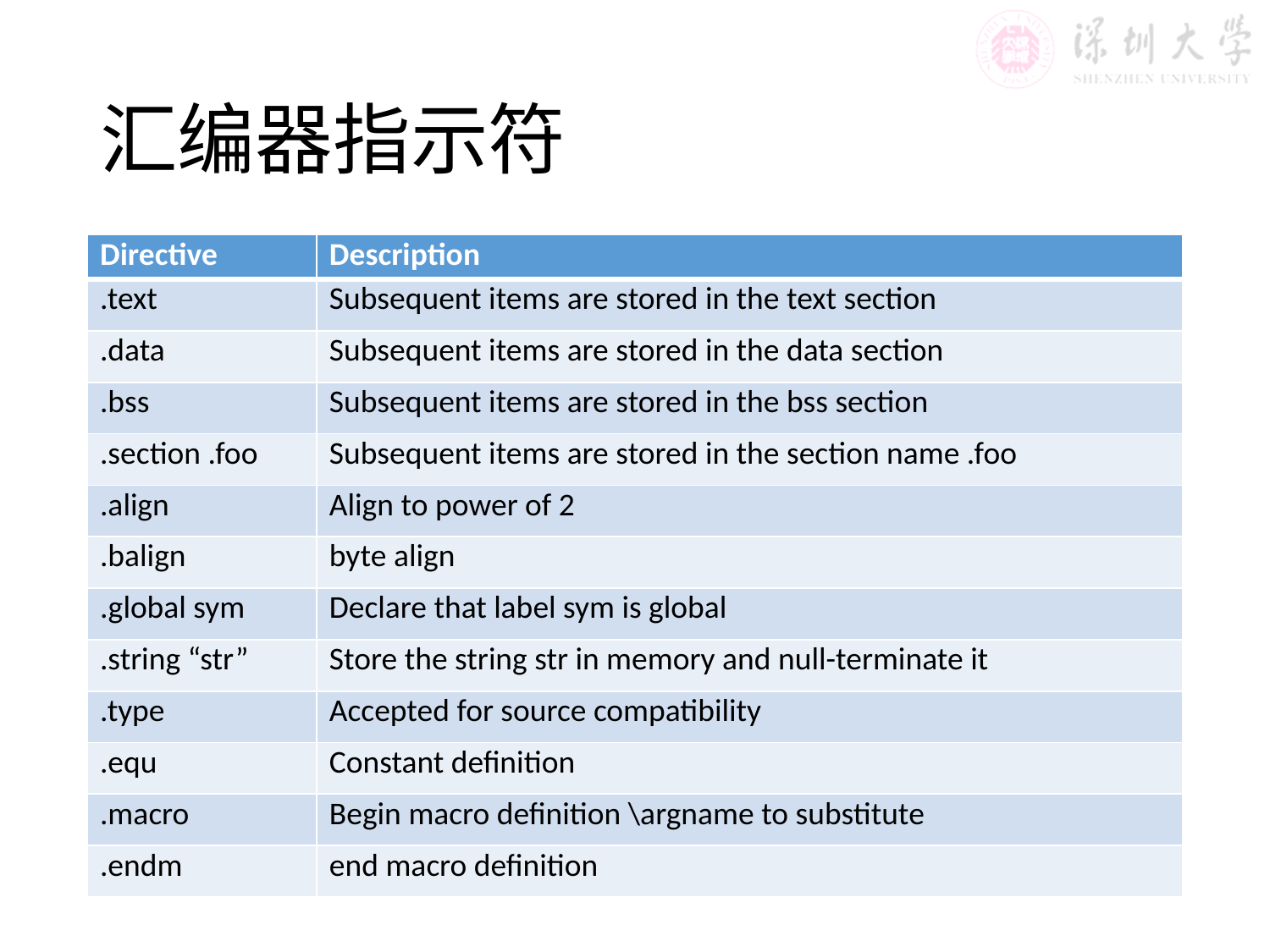

# 汇编器指示符
| Directive | Description |
| --- | --- |
| .text | Subsequent items are stored in the text section |
| .data | Subsequent items are stored in the data section |
| .bss | Subsequent items are stored in the bss section |
| .section .foo | Subsequent items are stored in the section name .foo |
| .align | Align to power of 2 |
| .balign | byte align |
| .global sym | Declare that label sym is global |
| .string “str” | Store the string str in memory and null-terminate it |
| .type | Accepted for source compatibility |
| .equ | Constant definition |
| .macro | Begin macro definition \argname to substitute |
| .endm | end macro definition |